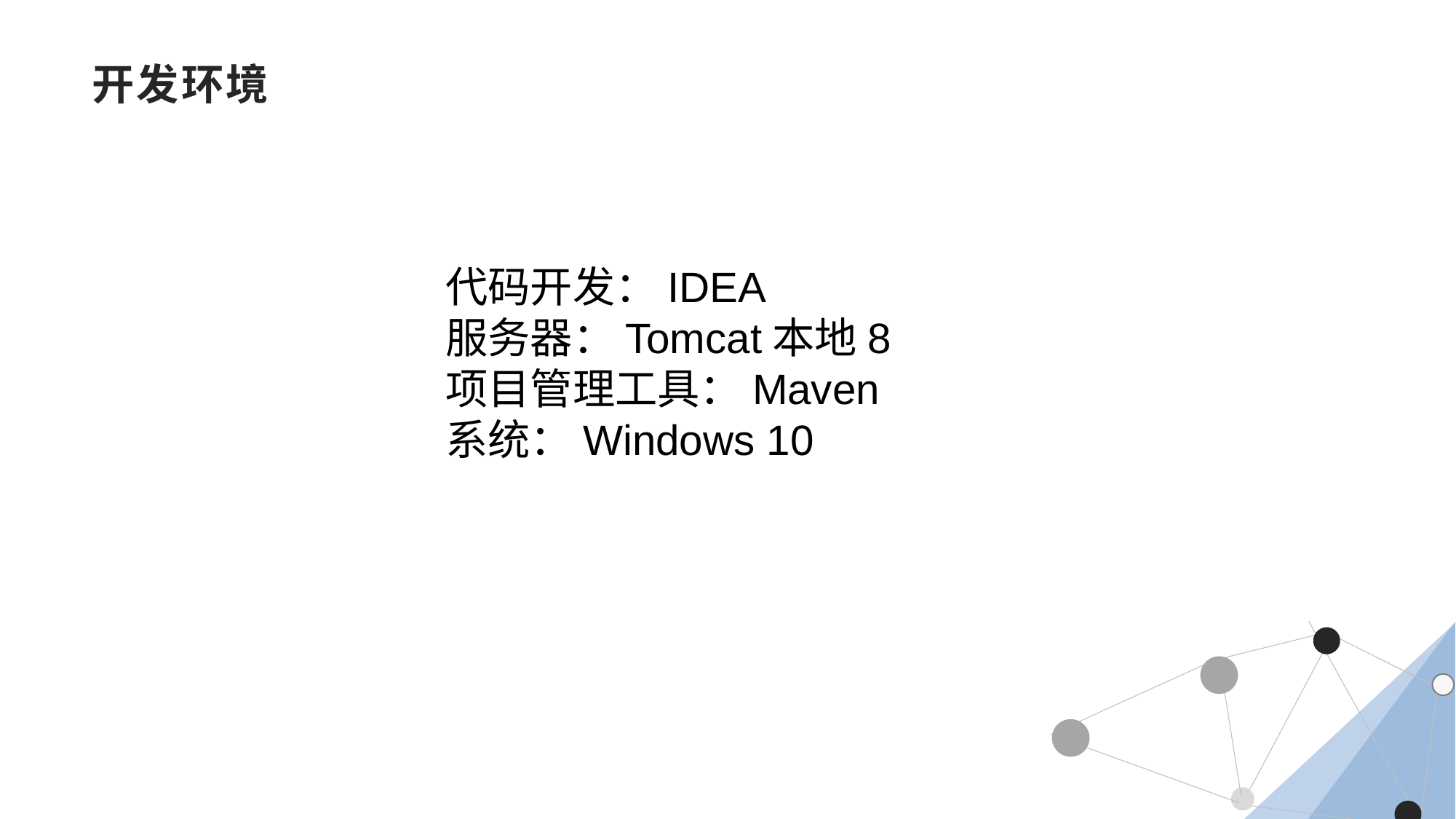

# 开发环境

代码开发：IDEA
服务器：Tomcat本地8
项目管理工具：Maven
系统：Windows 10